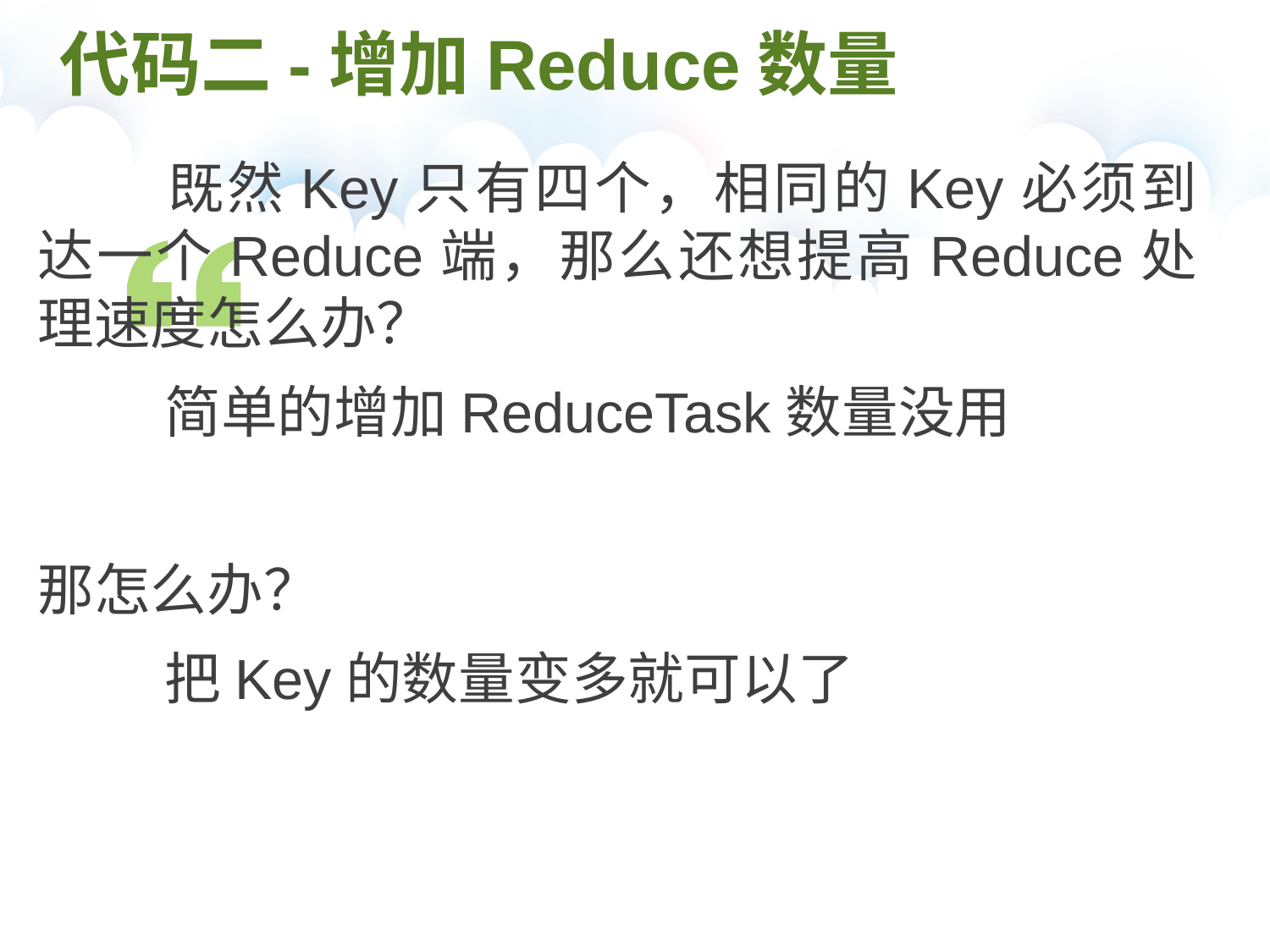

# 代码二-增加Reduce数量
	既然Key只有四个，相同的Key必须到达一个Reduce端，那么还想提高Reduce处理速度怎么办？
	简单的增加ReduceTask数量没用

那怎么办？
	把Key的数量变多就可以了